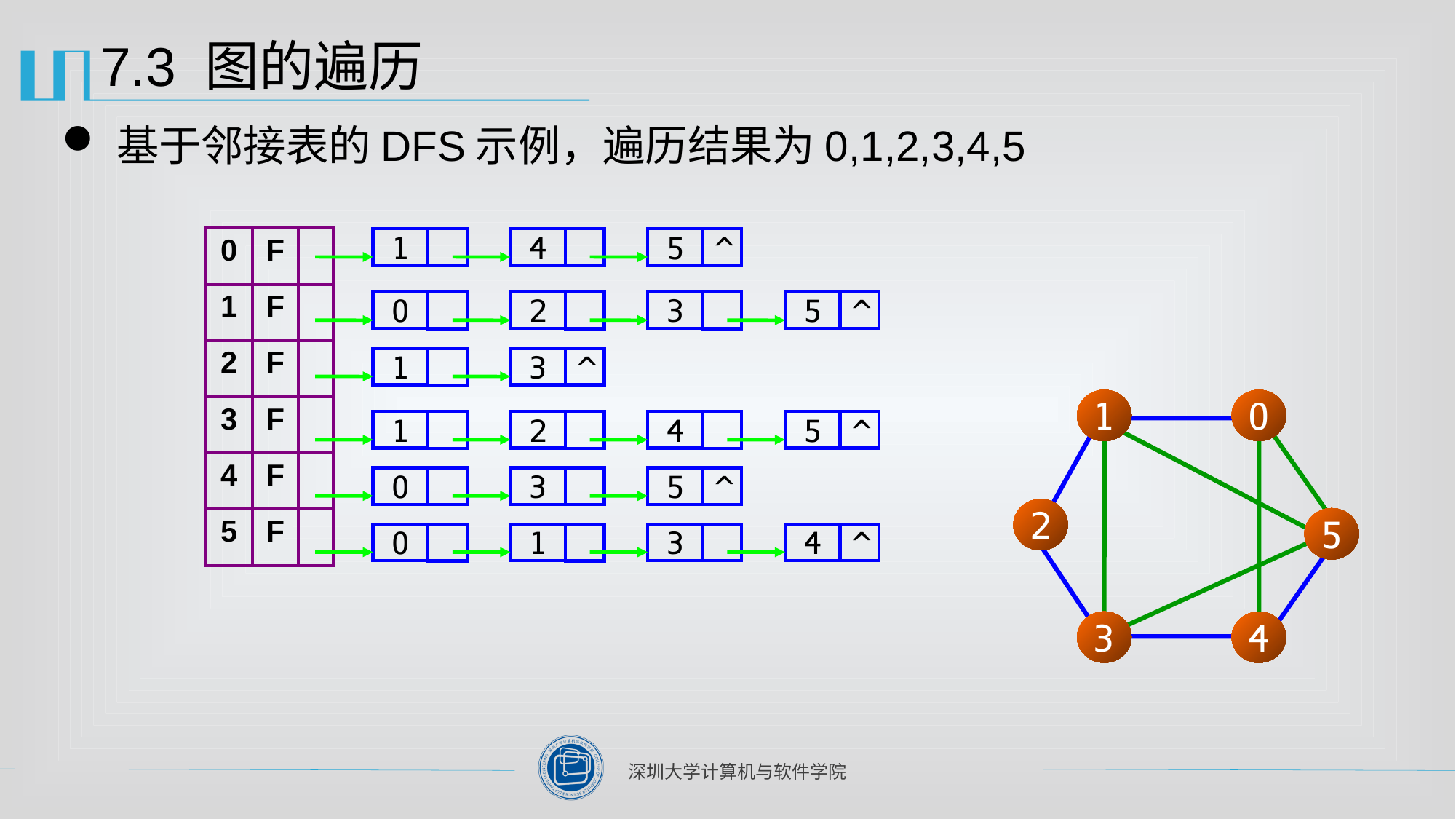

# 7.3 图的遍历
基于邻接表的DFS示例，遍历结果为0,1,2,3,4,5

| 0 | F |  |
| --- | --- | --- |
| 1 | F |  |
| 2 | F |  |
| 3 | F |  |
| 4 | F |  |
| 5 | F |  |
1

4

5
^

0

2

3

5
^

1

3
^

1

2

4

5
^

0

3

5
^

3
4
^
0

1

1
0
2
5
3
4

56